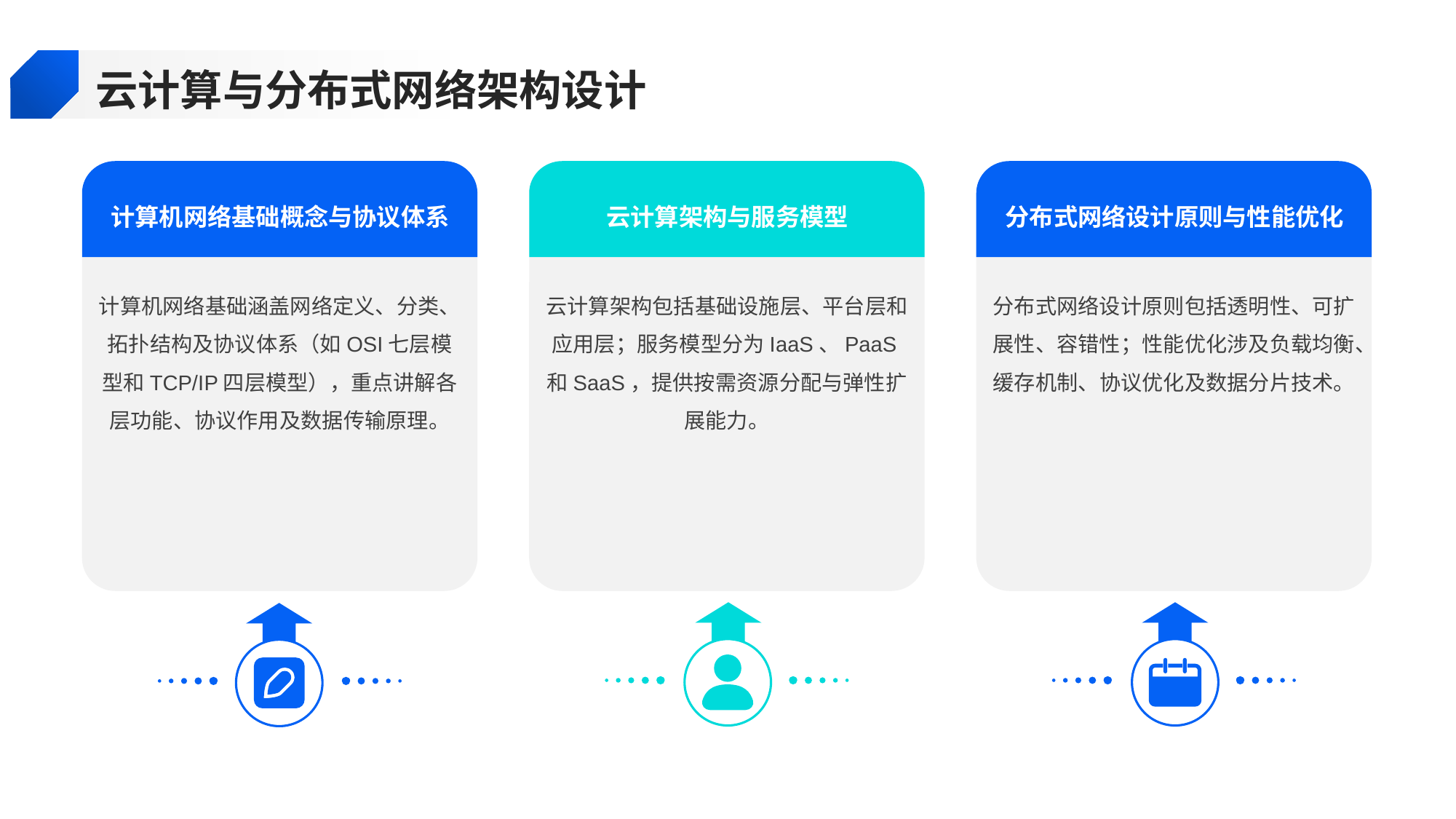

云计算与分布式网络架构设计

计算机网络基础概念与协议体系
云计算架构与服务模型
分布式网络设计原则与性能优化
计算机网络基础涵盖网络定义、分类、拓扑结构及协议体系（如OSI七层模型和TCP/IP四层模型），重点讲解各层功能、协议作用及数据传输原理。
云计算架构包括基础设施层、平台层和应用层；服务模型分为IaaS、PaaS和SaaS，提供按需资源分配与弹性扩展能力。
分布式网络设计原则包括透明性、可扩展性、容错性；性能优化涉及负载均衡、缓存机制、协议优化及数据分片技术。